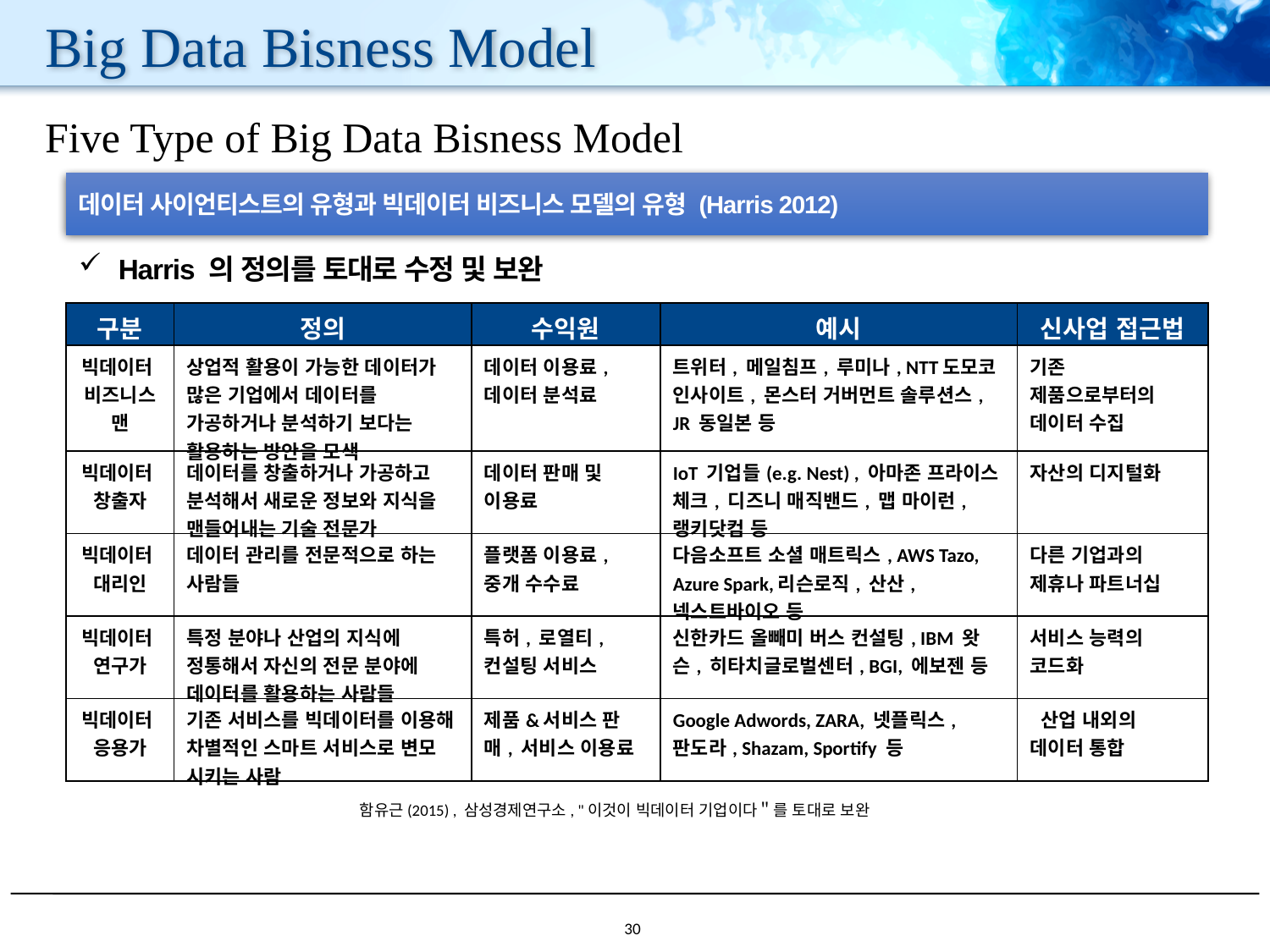

# Big Data Bisness Model
Five Type of Big Data Bisness Model
데이터 사이언티스트의 유형과 빅데이터 비즈니스 모델의 유형 (Harris 2012)
Harris 의 정의를 토대로 수정 및 보완
| 구분 | 정의 | 수익원 | 예시 | 신사업 접근법 |
| --- | --- | --- | --- | --- |
| 빅데이터 비즈니스맨 | 상업적 활용이 가능한 데이터가 많은 기업에서 데이터를 가공하거나 분석하기 보다는 활용하는 방안을 모색 | 데이터 이용료, 데이터 분석료 | 트위터, 메일침프, 루미나, NTT도모코 인사이트, 몬스터 거버먼트 솔루션스, JR 동일본 등 | 기존 제품으로부터의 데이터 수집 |
| 빅데이터 창출자 | 데이터를 창출하거나 가공하고 분석해서 새로운 정보와 지식을 맨들어내는 기술 전문가 | 데이터 판매 및 이용료 | IoT 기업들(e.g. Nest) , 아마존 프라이스 체크, 디즈니 매직밴드, 맵 마이런, 랭키닷컴 등 | 자산의 디지털화 |
| 빅데이터 대리인 | 데이터 관리를 전문적으로 하는 사람들 | 플랫폼 이용료, 중개 수수료 | 다음소프트 소셜 매트릭스, AWS Tazo, Azure Spark,리슨로직, 산산, 넥스트바이오 등 | 다른 기업과의 제휴나 파트너십 |
| 빅데이터 연구가 | 특정 분야나 산업의 지식에 정통해서 자신의 전문 분야에 데이터를 활용하는 사람들 | 특허, 로열티, 컨설팅 서비스 | 신한카드 올빼미 버스 컨설팅, IBM 왓슨, 히타치글로벌센터, BGI, 에보젠 등 | 서비스 능력의 코드화 |
| 빅데이터 응용가 | 기존 서비스를 빅데이터를 이용해 차별적인 스마트 서비스로 변모 시키는 사람 | 제품&서비스 판매, 서비스 이용료 | Google Adwords, ZARA, 넷플릭스, 판도라, Shazam, Sportify 등 | 산업 내외의 데이터 통합 |
함유근(2015) , 삼성경제연구소, "이것이 빅데이터 기업이다＂를 토대로 보완